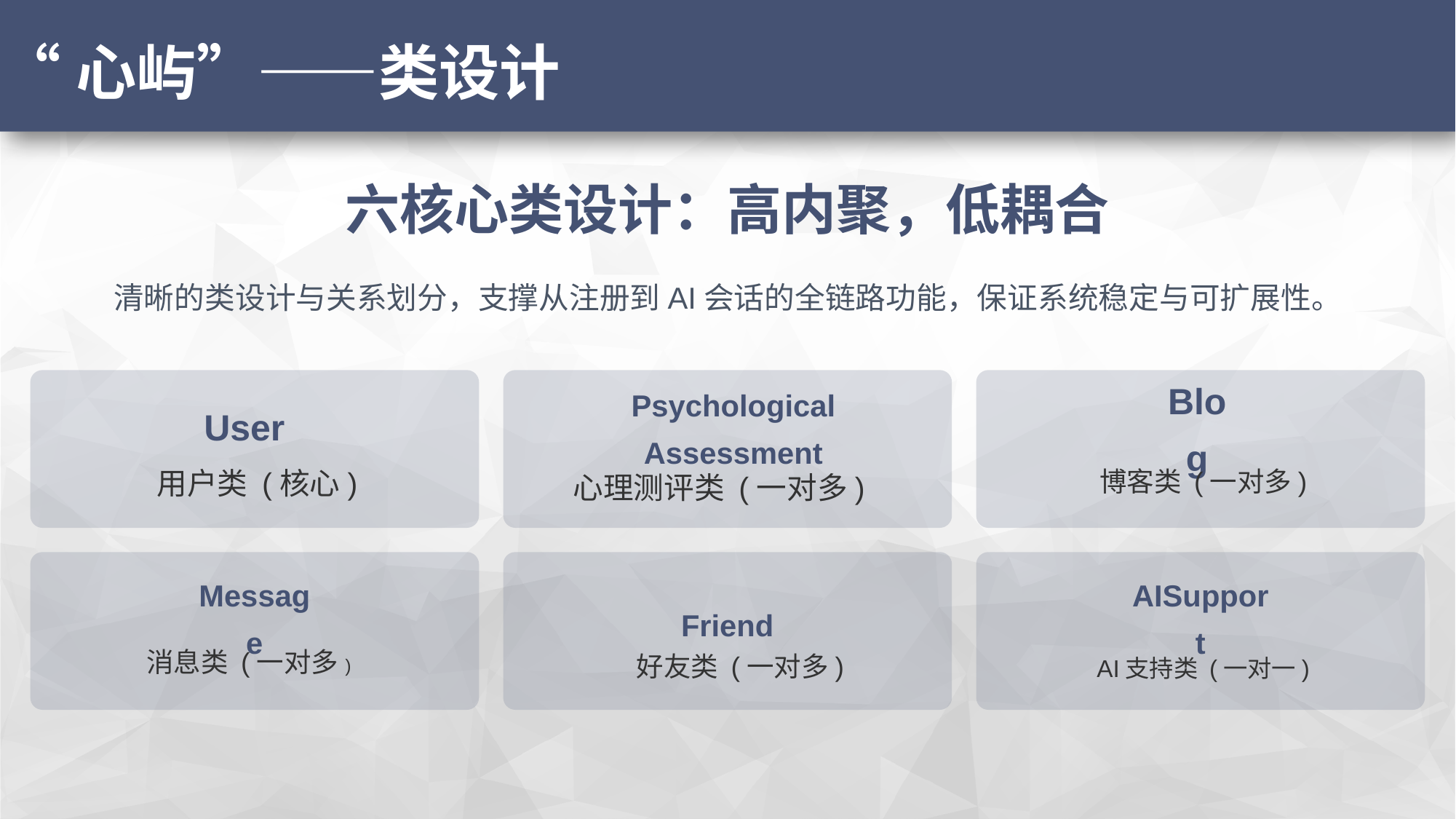

“心屿”——类设计
六核心类设计：高内聚，低耦合
清晰的类设计与关系划分，支撑从注册到AI会话的全链路功能，保证系统稳定与可扩展性。

User
Psychological Assessment
Blog
用户类 (核心)
心理测评类 (一对多)
博客类 (一对多)

Message
AISupport
Friend
消息类 (一对多)
好友类 (一对多)
AI支持类 (一对一)